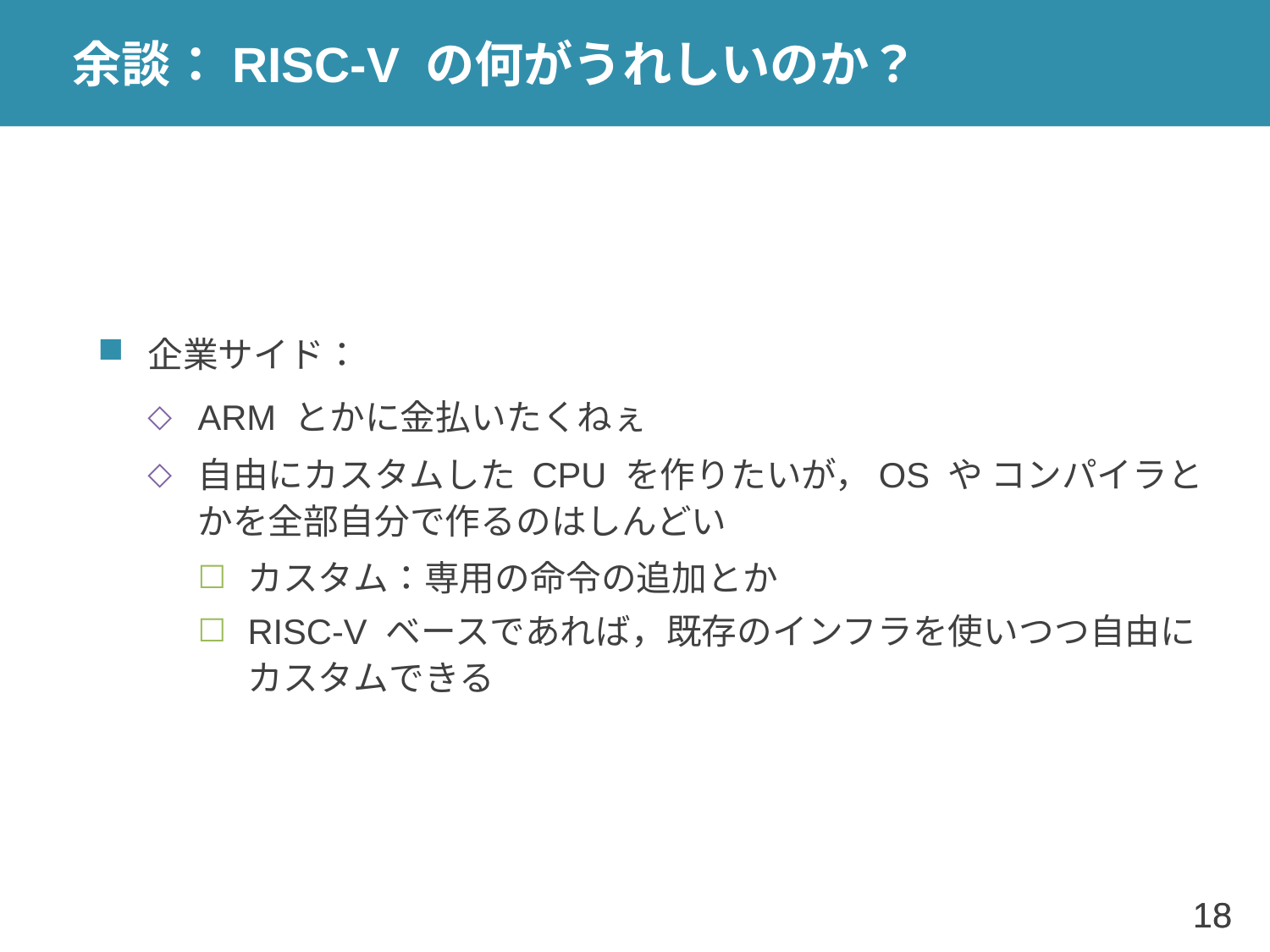

# 余談：RISC-V の何がうれしいのか？
企業サイド：
ARM とかに金払いたくねぇ
自由にカスタムした CPU を作りたいが，OS や コンパイラとかを全部自分で作るのはしんどい
カスタム：専用の命令の追加とか
RISC-V ベースであれば，既存のインフラを使いつつ自由にカスタムできる